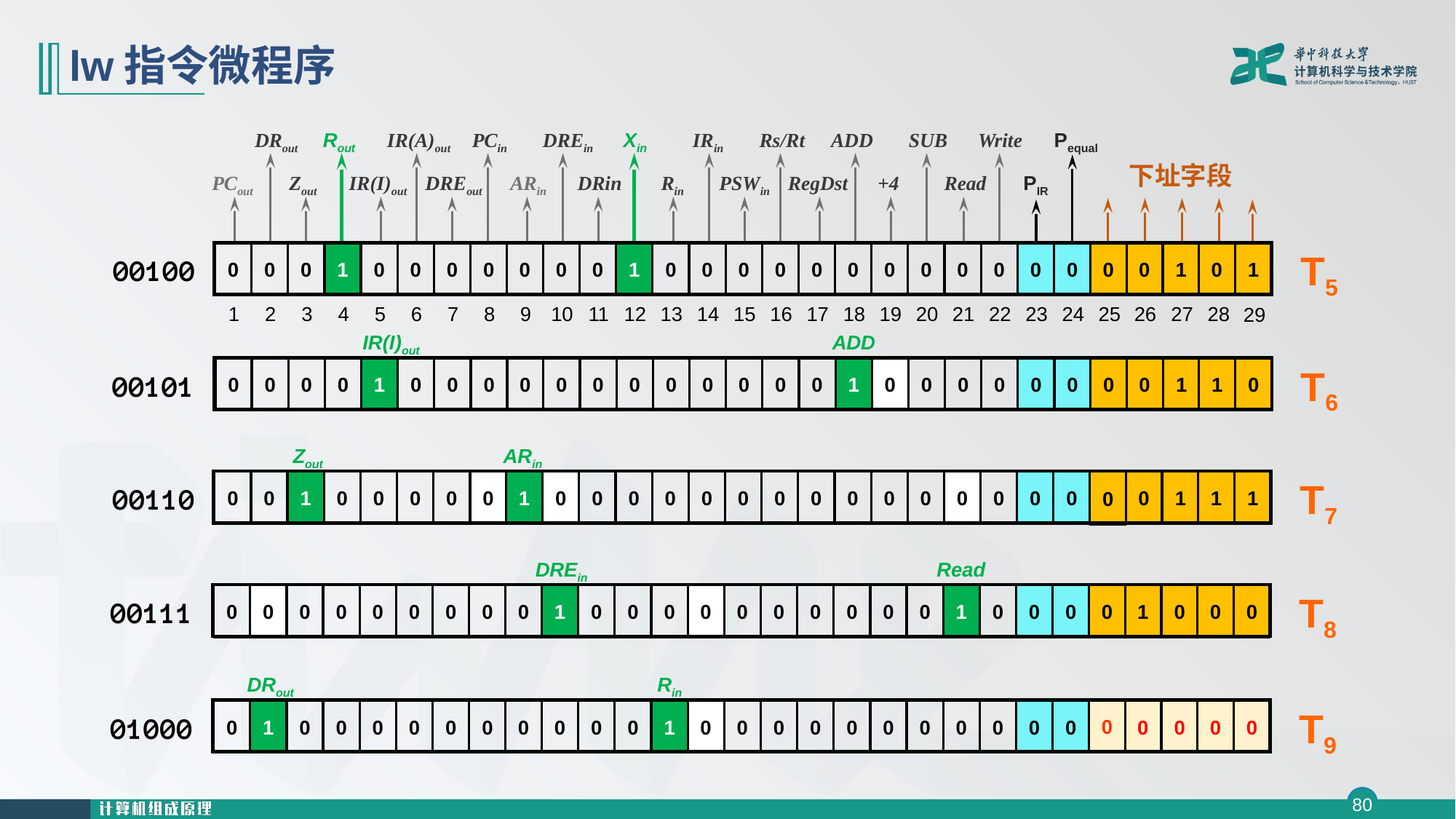

# lw指令微程序
DRout
Rout
IR(A)out

PCin
DREin
Xin
IRin
Rs/Rt
ADD
SUB
Write
PCout
Zout
IR(I)out
ARin
DRin
Rin
PSWin
RegDst
+4
Read
DREout
Pequal
PIR
下址字段
0

0
0
0
1
0
0
0
0
0
0
0
1
0
0
0
0
0
0
0
0
0
0
0
0
0
1
0
1
1
2
3
4
5
6
7
8
9
10
11
12
13
14
15
16
17
18
19
20
21
22
23
24
25
26
27
28
29
T5
00100
IR(I)out
ADD
T6

0
0
0
0
0
0
1
0
0
0
0
0
0
0
0
0
0
0
0
1
0
0
0
0
0
0
0
1
1
00101
Zout
ARin
T7

0
0
0
1
0
0
0
0
0
1
0
0
0
0
0
0
0
0
0
0
0
0
0
0
0
0
1
1
1
00110
DREin
Read
T8

0
0
0
0
0
0
0
0
0
0
1
0
0
0
0
0
0
0
0
0
0
1
0
0
0
1
0
0
0
00111
DRout
Rin
T9

0
0
1
0
0
0
0
0
0
0
0
0
0
1
0
0
0
0
0
0
0
0
0
0
0
0
0
0
0
01000